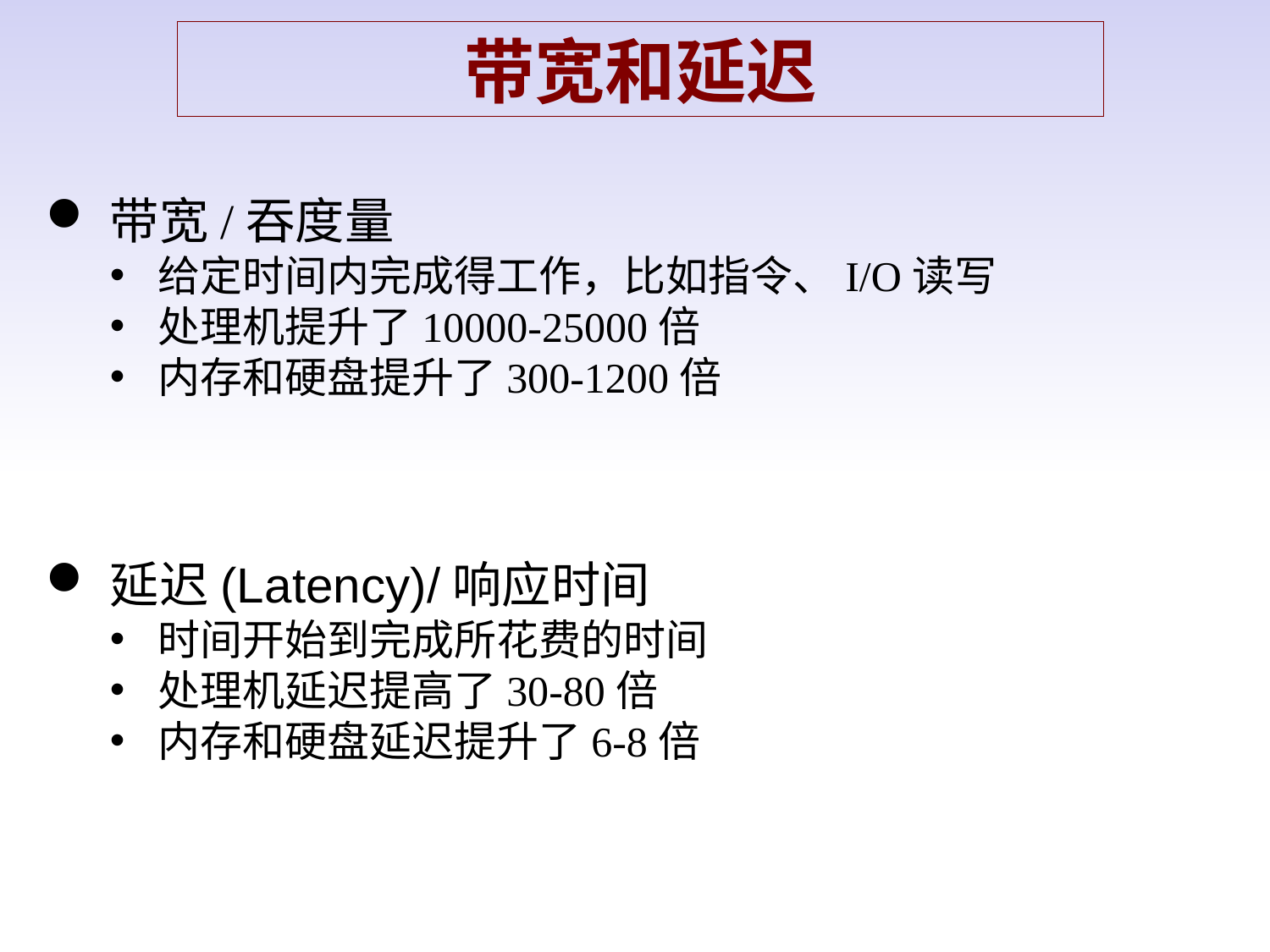

带宽和延迟
带宽/吞度量
给定时间内完成得工作，比如指令、I/O读写
处理机提升了10000-25000倍
内存和硬盘提升了300-1200倍

延迟(Latency)/响应时间
时间开始到完成所花费的时间
处理机延迟提高了30-80倍
内存和硬盘延迟提升了6-8倍